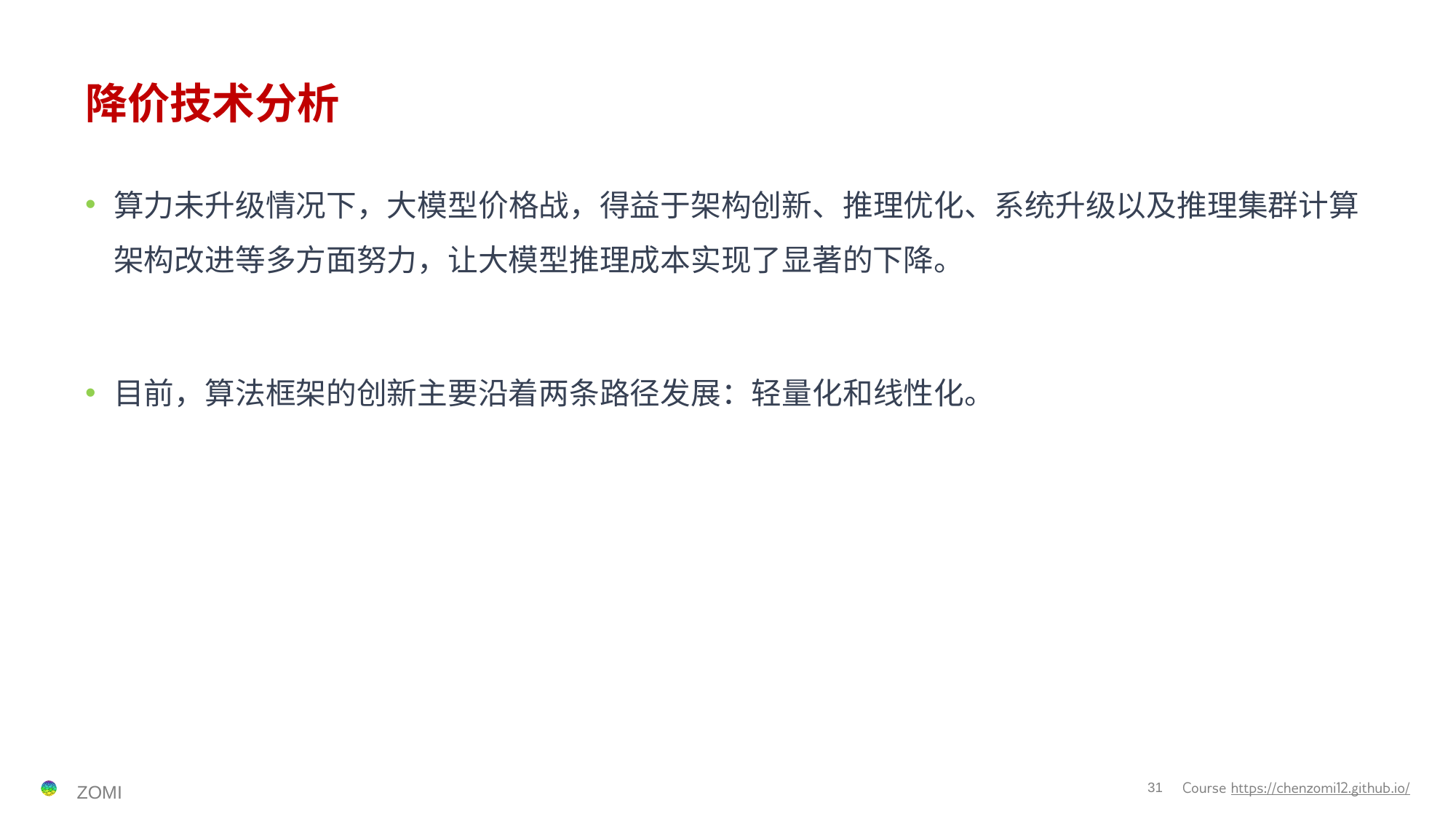

# 降价技术分析
算力未升级情况下，大模型价格战，得益于架构创新、推理优化、系统升级以及推理集群计算架构改进等多方面努力，让大模型推理成本实现了显著的下降。

目前，算法框架的创新主要沿着两条路径发展：轻量化和线性化。